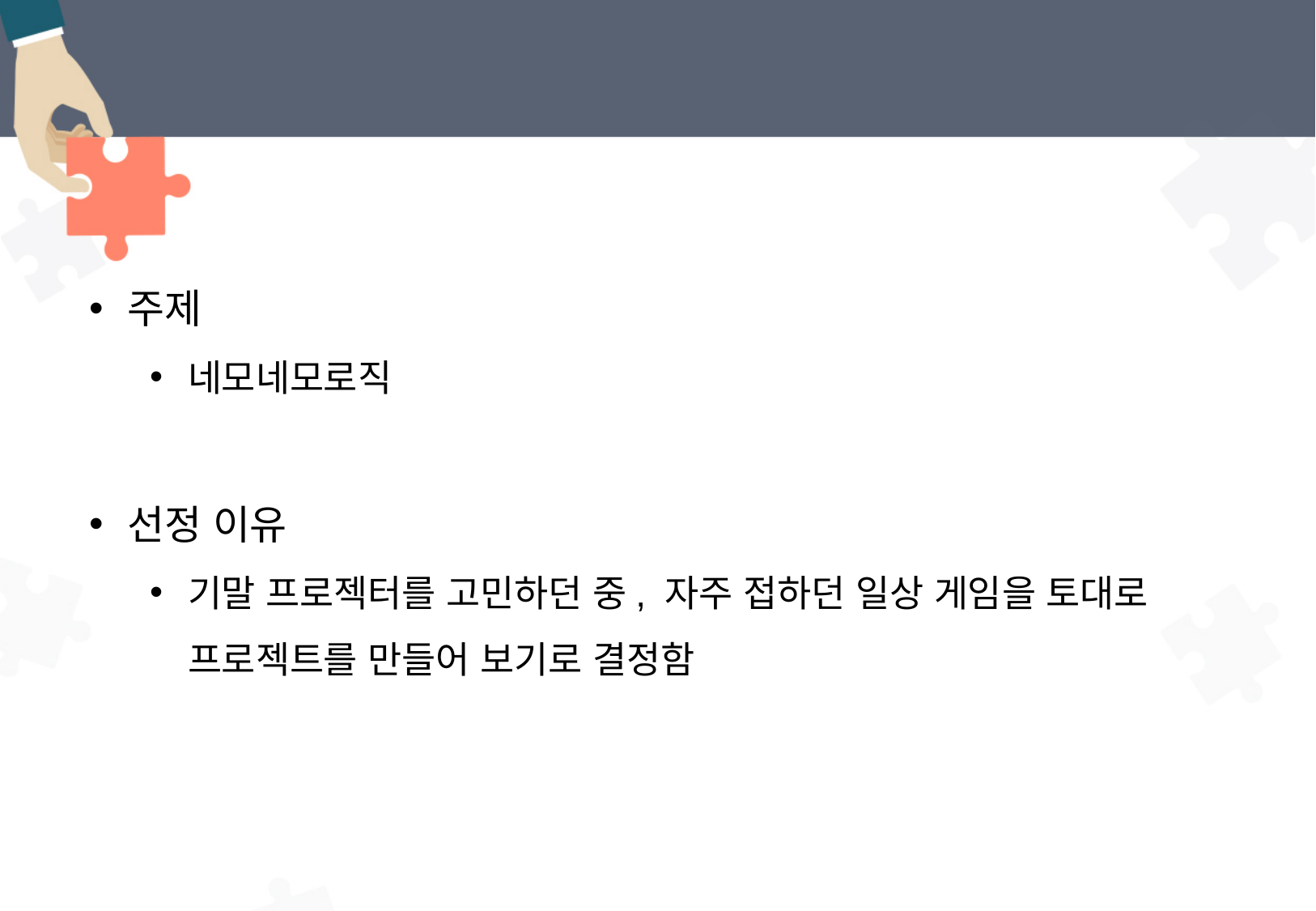

# 주제 및 선정이유
주제
네모네모로직

선정 이유
기말 프로젝터를 고민하던 중, 자주 접하던 일상 게임을 토대로 프로젝트를 만들어 보기로 결정함